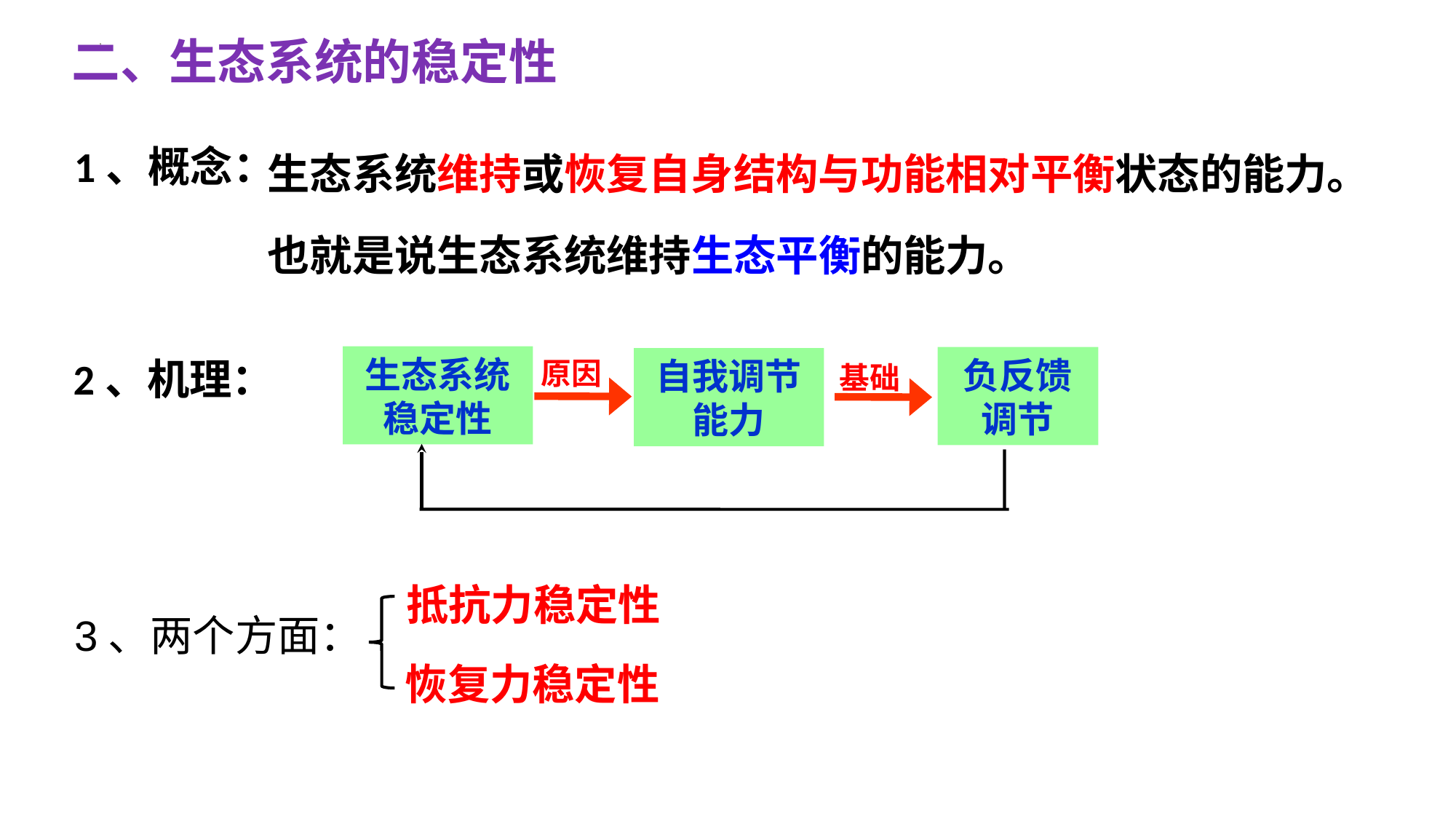

二、生态系统的稳定性
生态系统维持或恢复自身结构与功能相对平衡状态的能力。
也就是说生态系统维持生态平衡的能力。
1、概念：
生态系统稳定性
负反馈调节
2、机理：
原因
自我调节能力
基础

抵抗力稳定性

3、两个方面：
恢复力稳定性